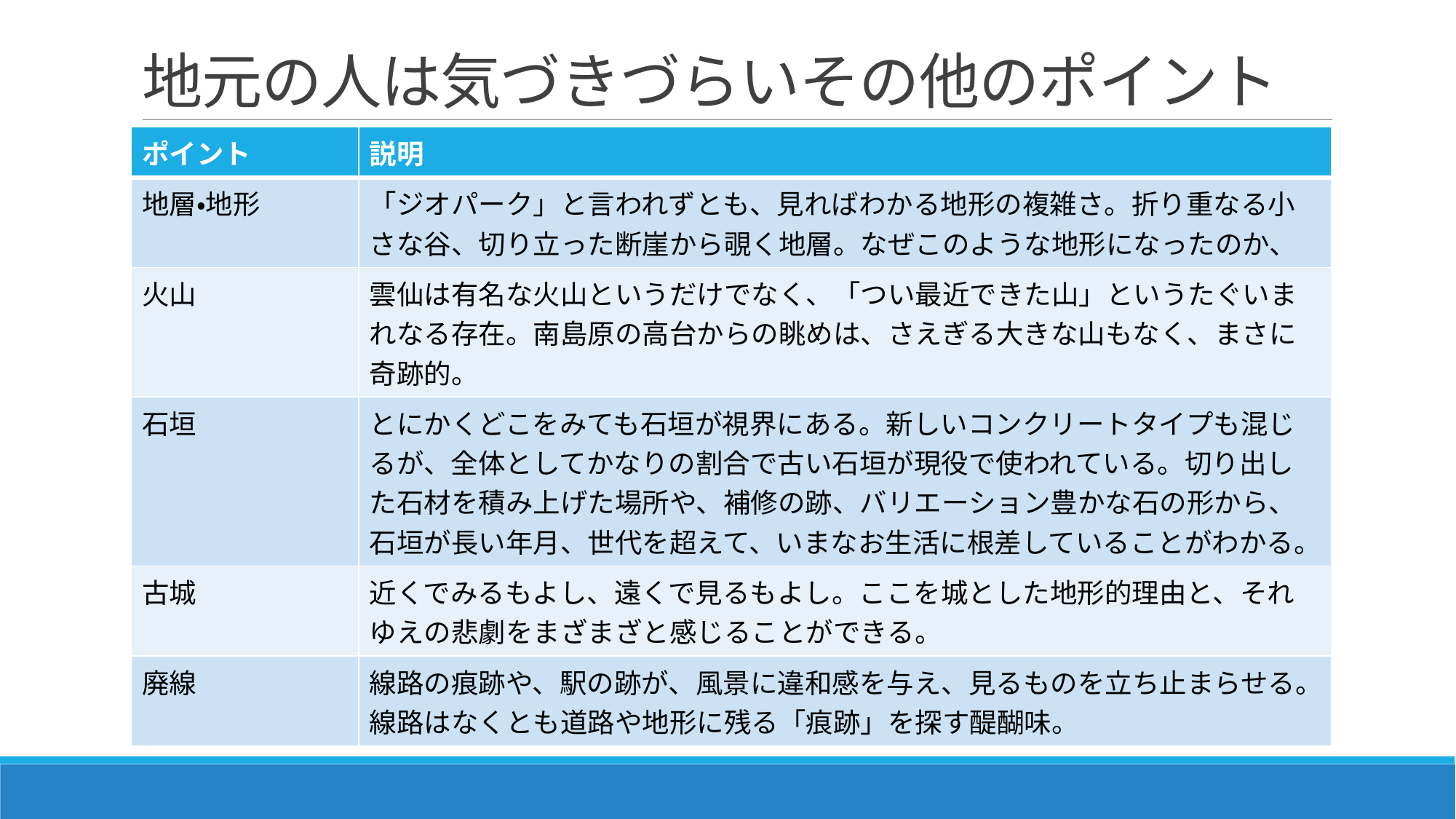

# 地元の人は気づきづらいその他のポイント
| ポイント | 説明 |
| --- | --- |
| 地層・地形 | 「ジオパーク」と言われずとも、見ればわかる地形の複雑さ。折り重なる小さな谷、切り立った断崖から覗く地層。なぜこのような地形になったのか、 |
| 火山 | 雲仙は有名な火山というだけでなく、「つい最近できた山」というたぐいまれなる存在。南島原の高台からの眺めは、さえぎる大きな山もなく、まさに奇跡的。 |
| 石垣 | とにかくどこをみても石垣が視界にある。新しいコンクリートタイプも混じるが、全体としてかなりの割合で古い石垣が現役で使われている。切り出した石材を積み上げた場所や、補修の跡、バリエーション豊かな石の形から、石垣が長い年月、世代を超えて、いまなお生活に根差していることがわかる。 |
| 古城 | 近くでみるもよし、遠くで見るもよし。ここを城とした地形的理由と、それゆえの悲劇をまざまざと感じることができる。 |
| 廃線 | 線路の痕跡や、駅の跡が、風景に違和感を与え、見るものを立ち止まらせる。線路はなくとも道路や地形に残る「痕跡」を探す醍醐味。 |